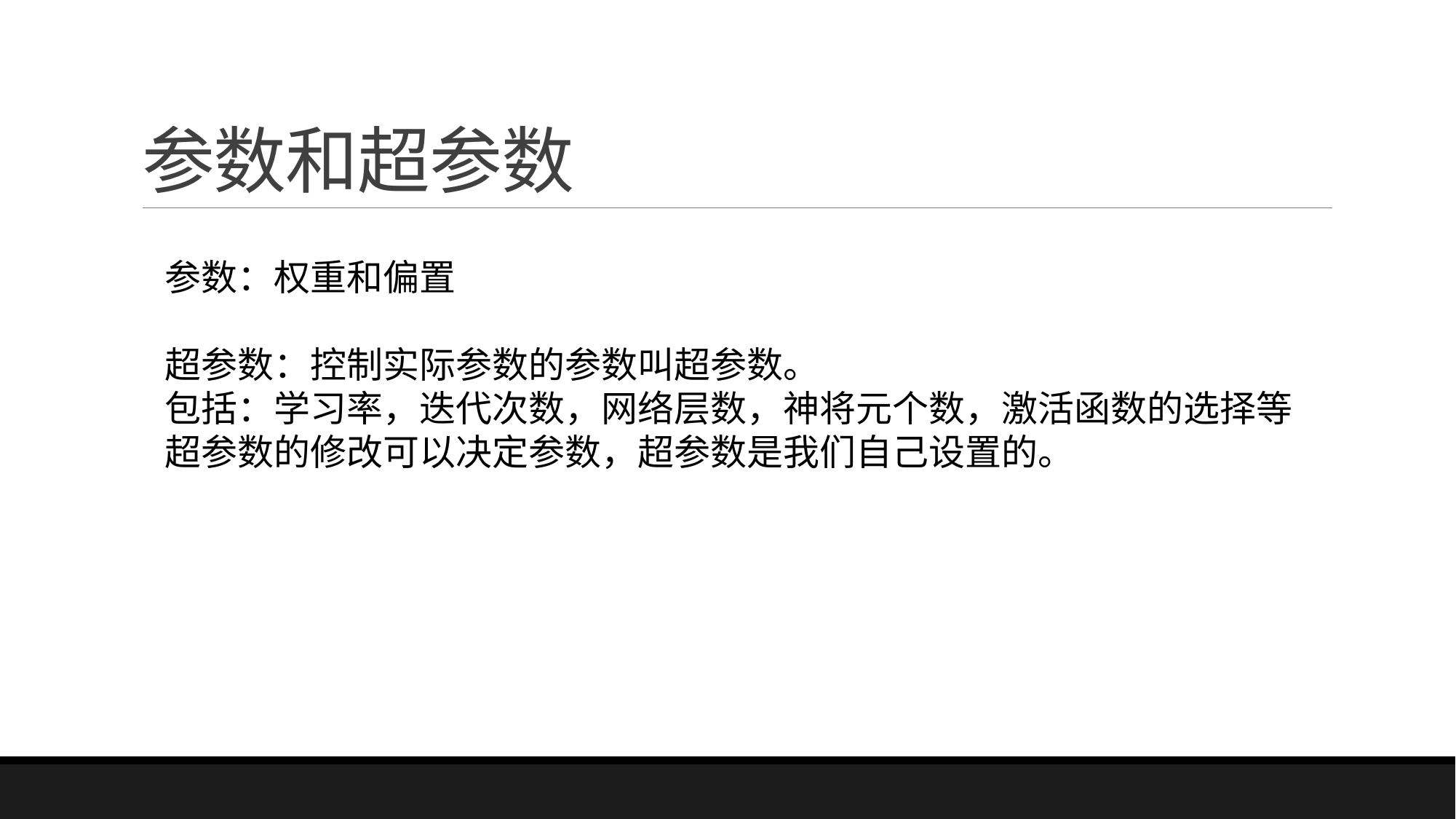

# 参数和超参数
参数：权重和偏置

超参数：控制实际参数的参数叫超参数。
包括：学习率，迭代次数，网络层数，神将元个数，激活函数的选择等
超参数的修改可以决定参数，超参数是我们自己设置的。